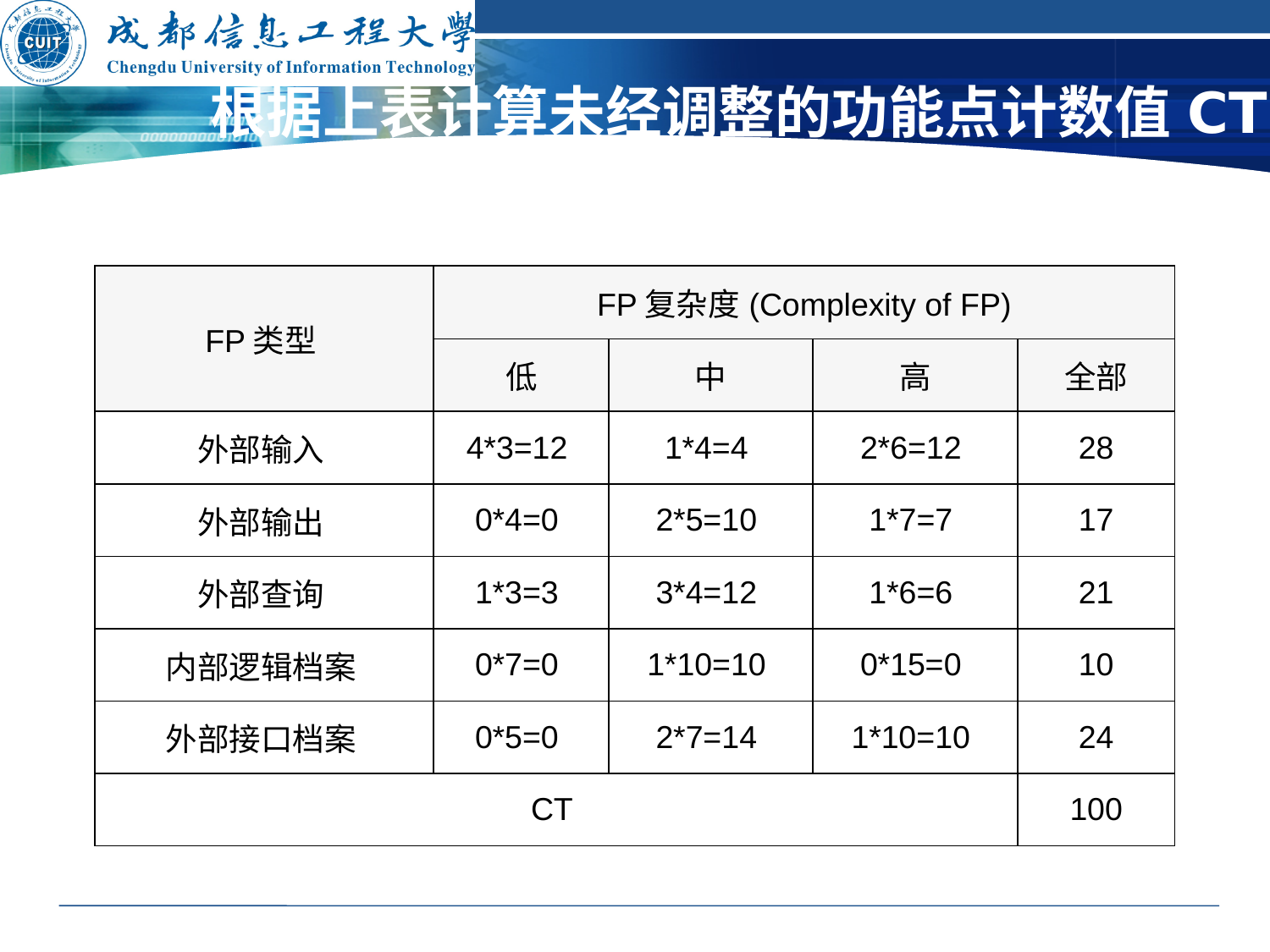

# 根据上表计算未经调整的功能点计数值CT
| FP类型 | FP复杂度(Complexity of FP) |  |  |  |
| --- | --- | --- | --- | --- |
|  | 低 | 中 | 高 | 全部 |
| 外部输入 | 4\*3=12 | 1\*4=4 | 2\*6=12 | 28 |
| 外部输出 | 0\*4=0 | 2\*5=10 | 1\*7=7 | 17 |
| 外部查询 | 1\*3=3 | 3\*4=12 | 1\*6=6 | 21 |
| 内部逻辑档案 | 0\*7=0 | 1\*10=10 | 0\*15=0 | 10 |
| 外部接口档案 | 0\*5=0 | 2\*7=14 | 1\*10=10 | 24 |
| CT |  |  |  | 100 |